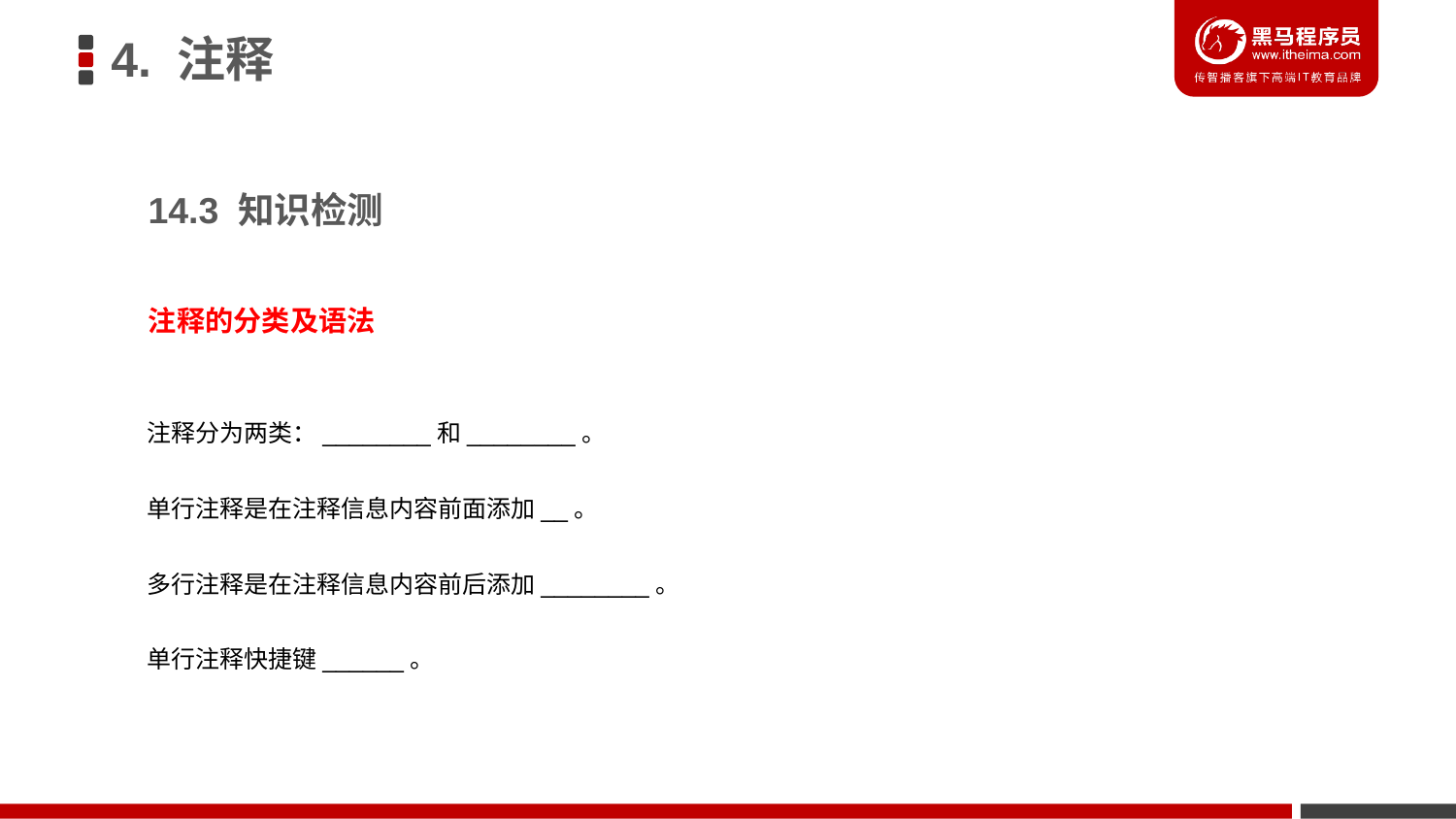

4. 注释
14.3 知识检测
注释的分类及语法
注释分为两类：________和________。

单行注释是在注释信息内容前面添加__。

多行注释是在注释信息内容前后添加________。

单行注释快捷键______。